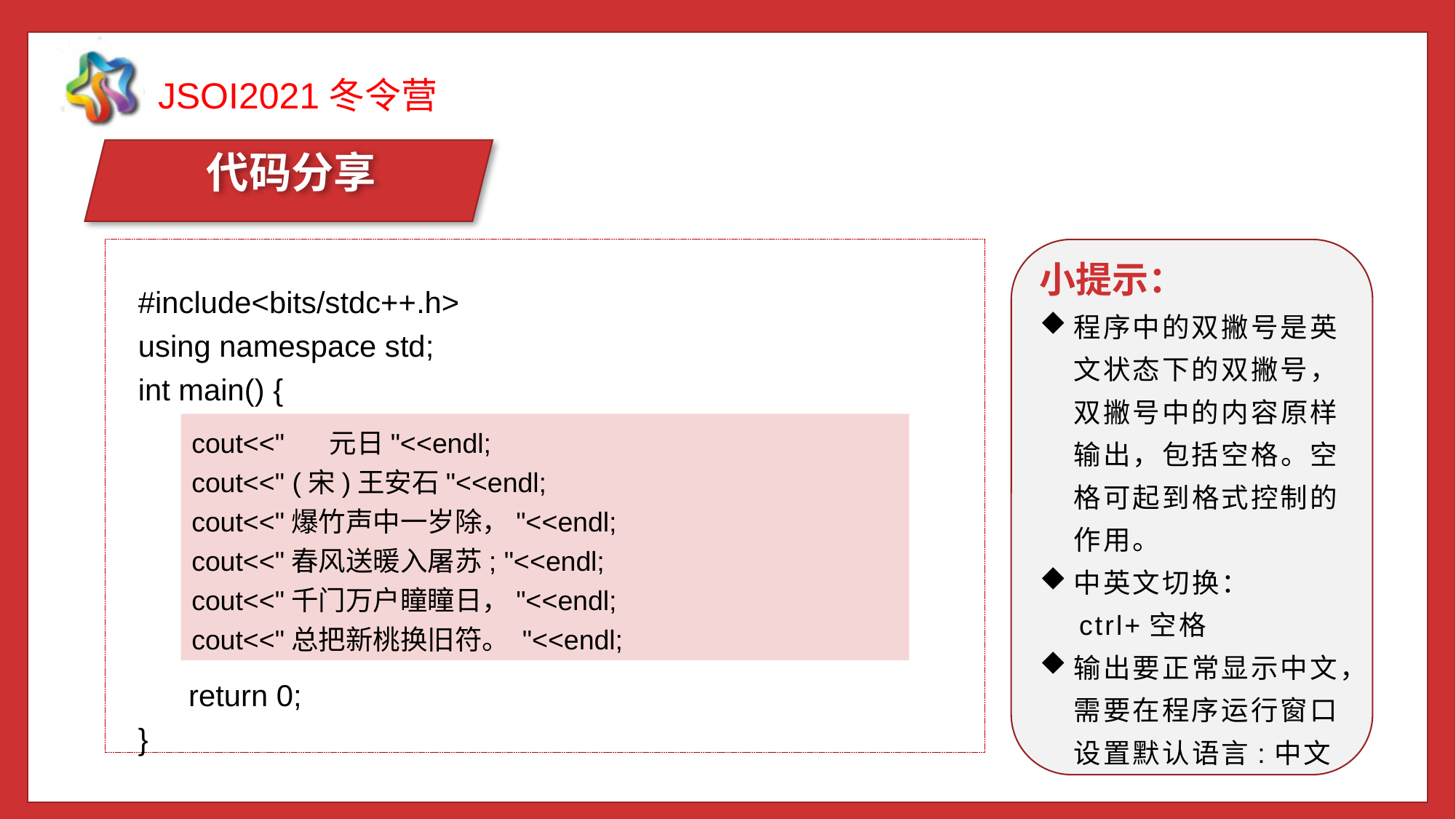

代码分享

小提示：
程序中的双撇号是英文状态下的双撇号，双撇号中的内容原样输出，包括空格。空格可起到格式控制的作用。
中英文切换：
    ctrl+空格
输出要正常显示中文，需要在程序运行窗口设置默认语言:中文

#include<bits/stdc++.h>
using namespace std;
int main() {

      return 0;
}
cout<<"     元日"<<endl;
cout<<" (宋)王安石"<<endl;
cout<<"爆竹声中一岁除，"<<endl;
cout<<"春风送暖入屠苏; "<<endl;
cout<<"千门万户瞳瞳日，"<<endl;
cout<<"总把新桃换旧符。 "<<endl;